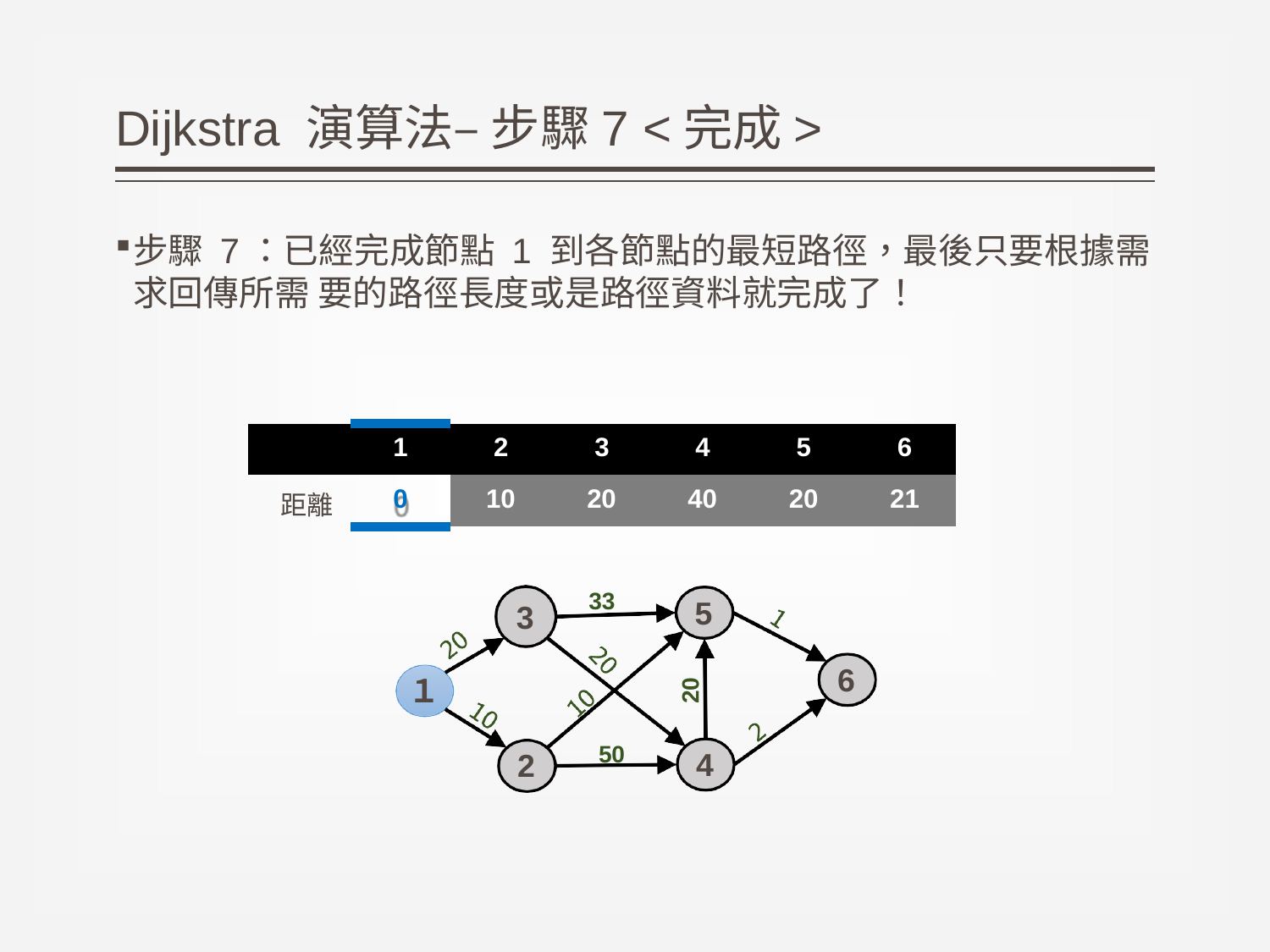

# Dijkstra 演算法– 步驟7 <完成>
步驟 7：已經完成節點 1 到各節點的最短路徑，最後只要根據需求回傳所需 要的路徑長度或是路徑資料就完成了！

|  | 1 | 2 | 3 | 4 | 5 | 6 |
| --- | --- | --- | --- | --- | --- | --- |
| 距離 | 0 | 10 | 20 | 40 | 20 | 21 |

33

5
3
6

１
20
50
4
2